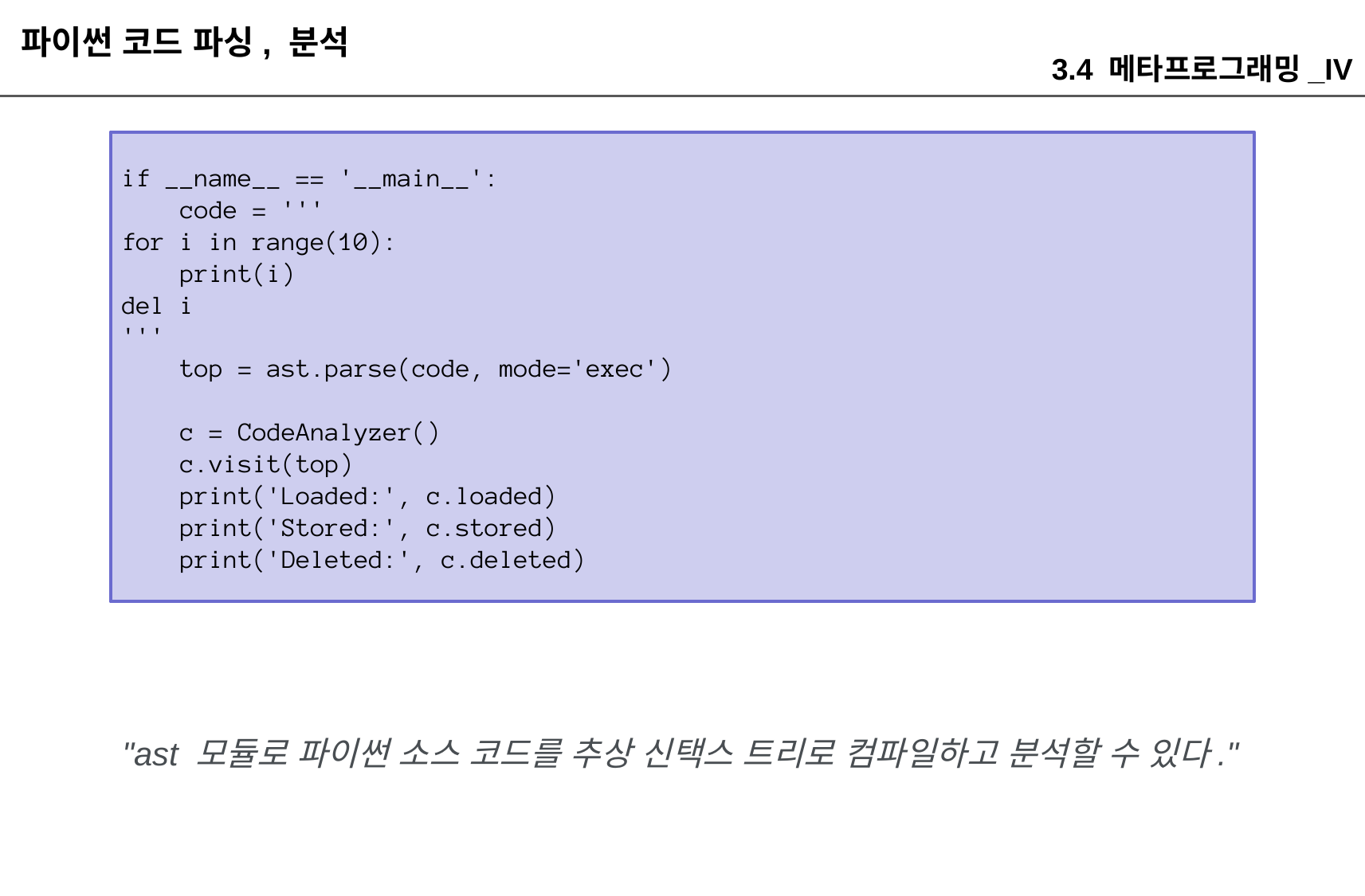

파이썬 코드 파싱, 분석
3.4 메타프로그래밍_IV
if __name__ == '__main__':
    code = '''
for i in range(10):
    print(i)
del i
'''
    top = ast.parse(code, mode='exec')

    c = CodeAnalyzer()
    c.visit(top)
    print('Loaded:', c.loaded)
    print('Stored:', c.stored)
    print('Deleted:', c.deleted)
"ast 모듈로 파이썬 소스 코드를 추상 신택스 트리로 컴파일하고 분석할 수 있다."